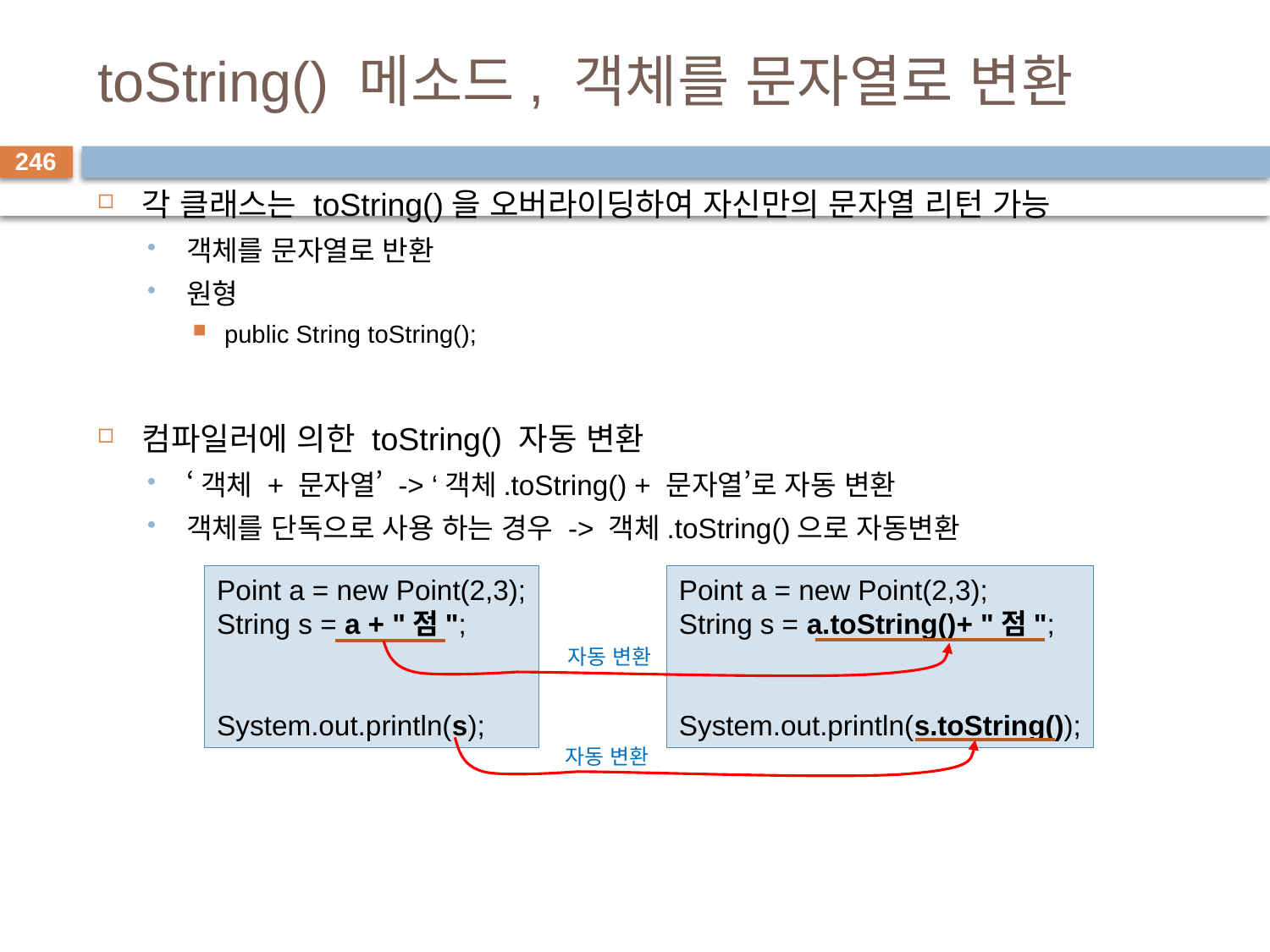

# toString() 메소드, 객체를 문자열로 변환
246
각 클래스는 toString()을 오버라이딩하여 자신만의 문자열 리턴 가능
객체를 문자열로 반환
원형
public String toString();

컴파일러에 의한 toString() 자동 변환
‘객체 + 문자열’ -> ‘객체.toString() + 문자열’로 자동 변환
객체를 단독으로 사용 하는 경우 -> 객체.toString()으로 자동변환
Point a = new Point(2,3);
String s = a + "점";

System.out.println(s);
Point a = new Point(2,3);
String s = a.toString()+ "점";

System.out.println(s.toString());
자동 변환

자동 변환